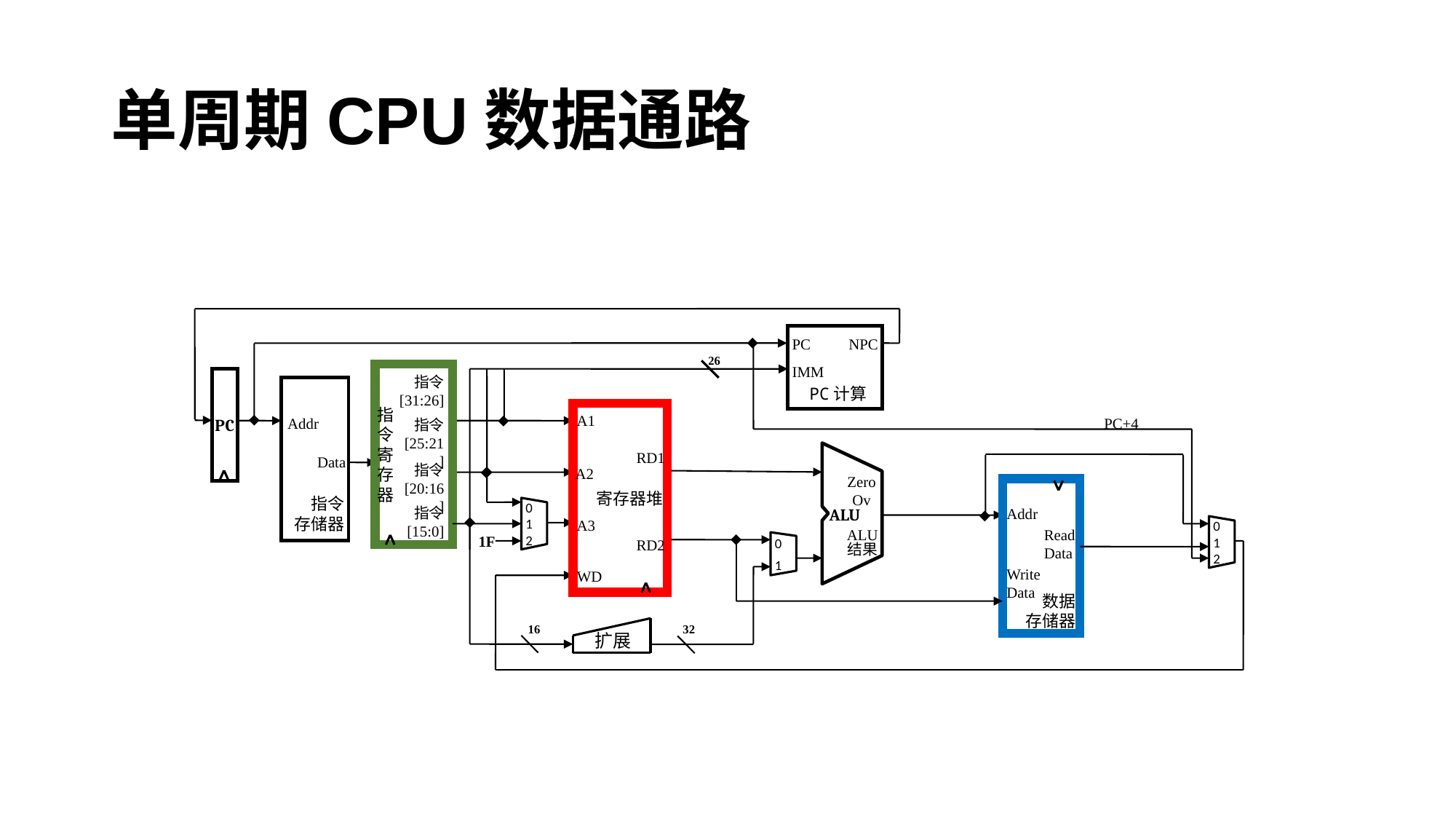

# 单周期CPU数据通路

PC计算
PC

IMM
NPC

26

指
令
寄
存
器
PC

指令
[31:26]

指令
存储器
寄存器堆
A1
RD1
A2
A3
RD2
WD
Addr
指令
[25:21]

Zero
Ov

ALU
ALU
结果
Data

指令
[20:16]

数据
存储器
Addr
ReadData
Write
Data
0
1
2
指令
[15:0]

0
1
2

0

1

1F

扩展

16
32

PC+4